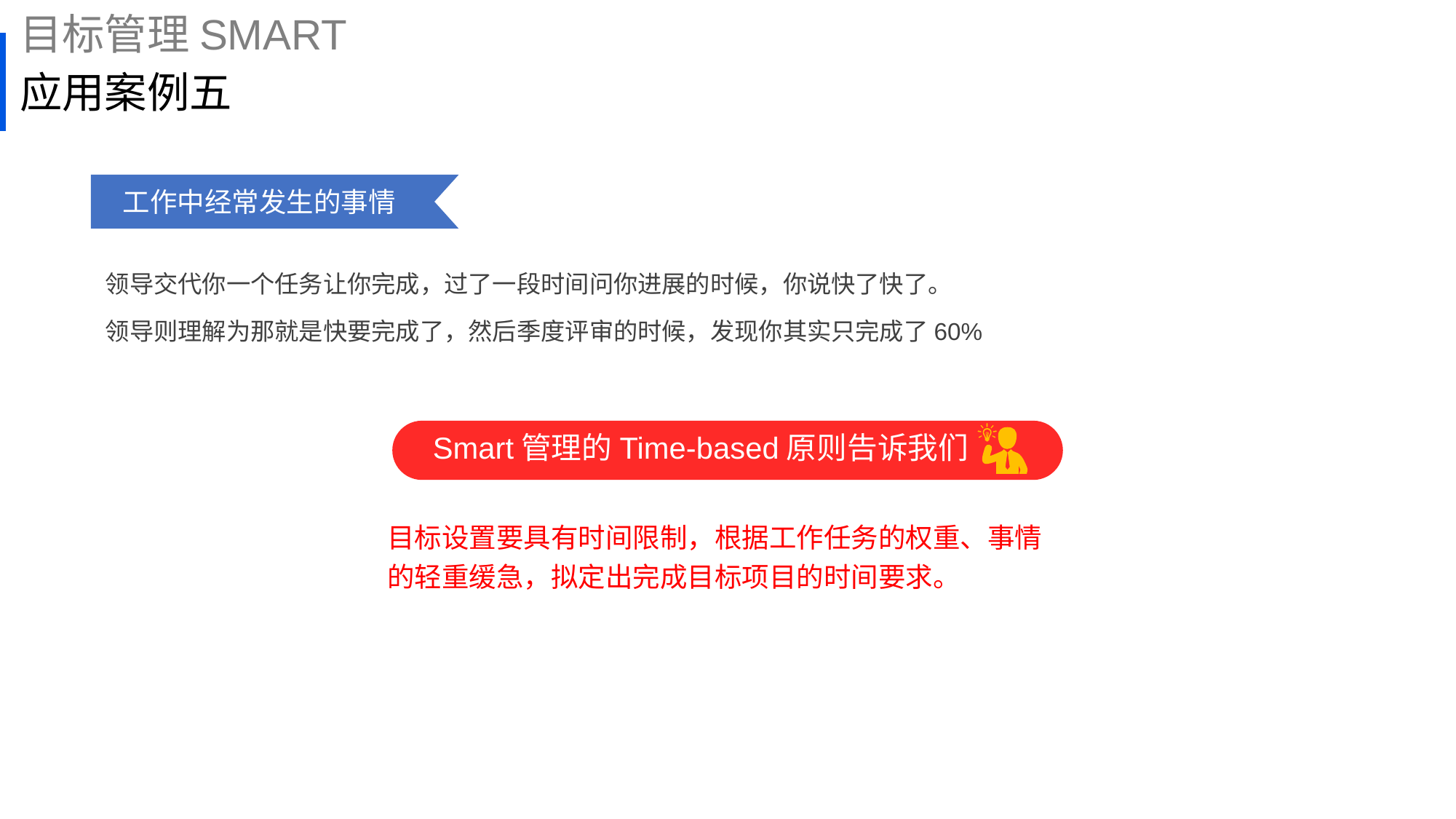

目标管理SMART
# 应用案例五

工作中经常发生的事情
领导交代你一个任务让你完成，过了一段时间问你进展的时候，你说快了快了。
领导则理解为那就是快要完成了，然后季度评审的时候，发现你其实只完成了60%

Smart管理的Time-based原则告诉我们

目标设置要具有时间限制，根据工作任务的权重、事情的轻重缓急，拟定出完成目标项目的时间要求。